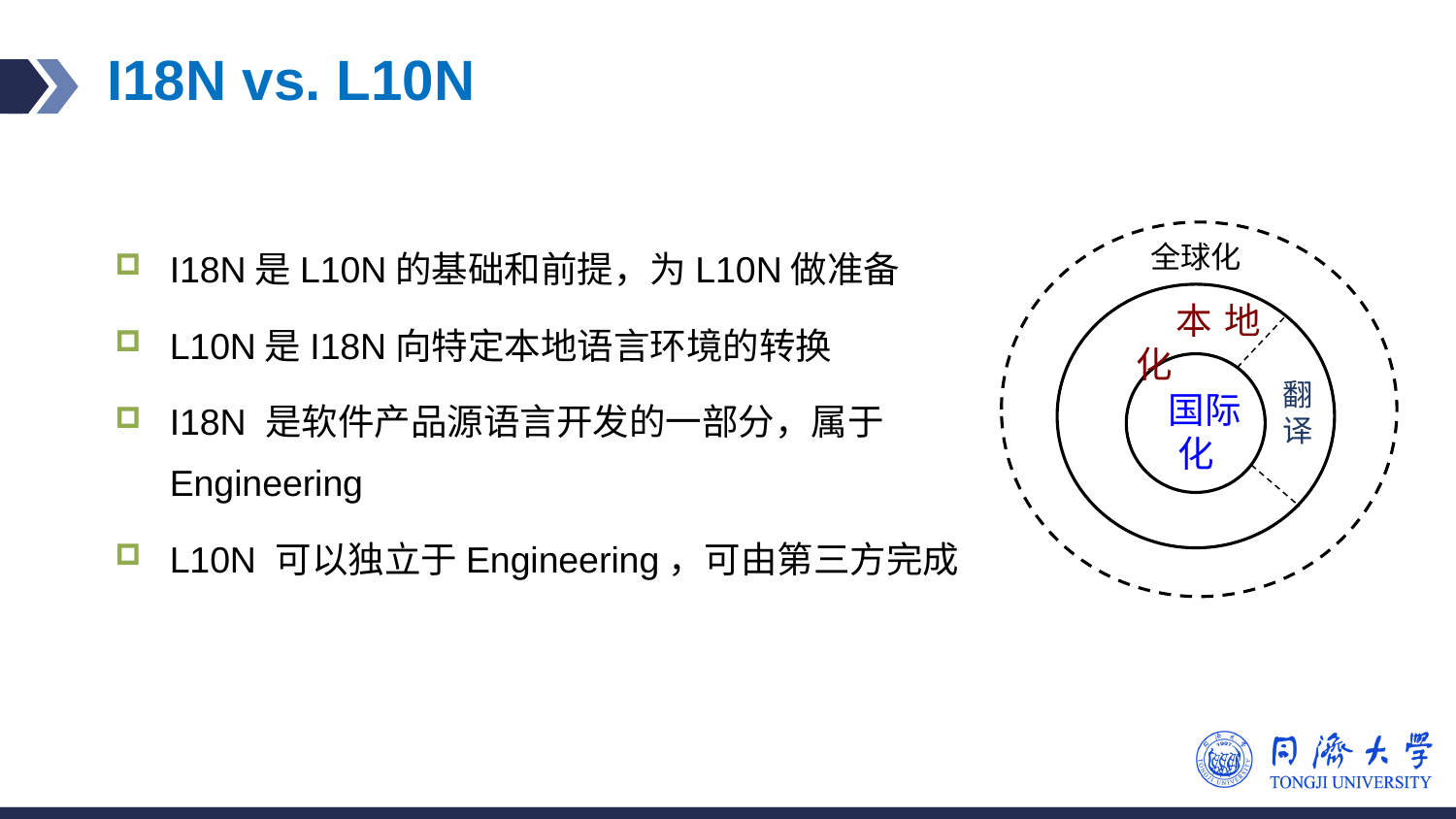

# I18N vs. L10N
I18N是L10N的基础和前提，为L10N做准备
L10N是I18N向特定本地语言环境的转换
I18N 是软件产品源语言开发的一部分，属于Engineering
L10N 可以独立于Engineering，可由第三方完成

全球化

 本地化

翻译
 国际化